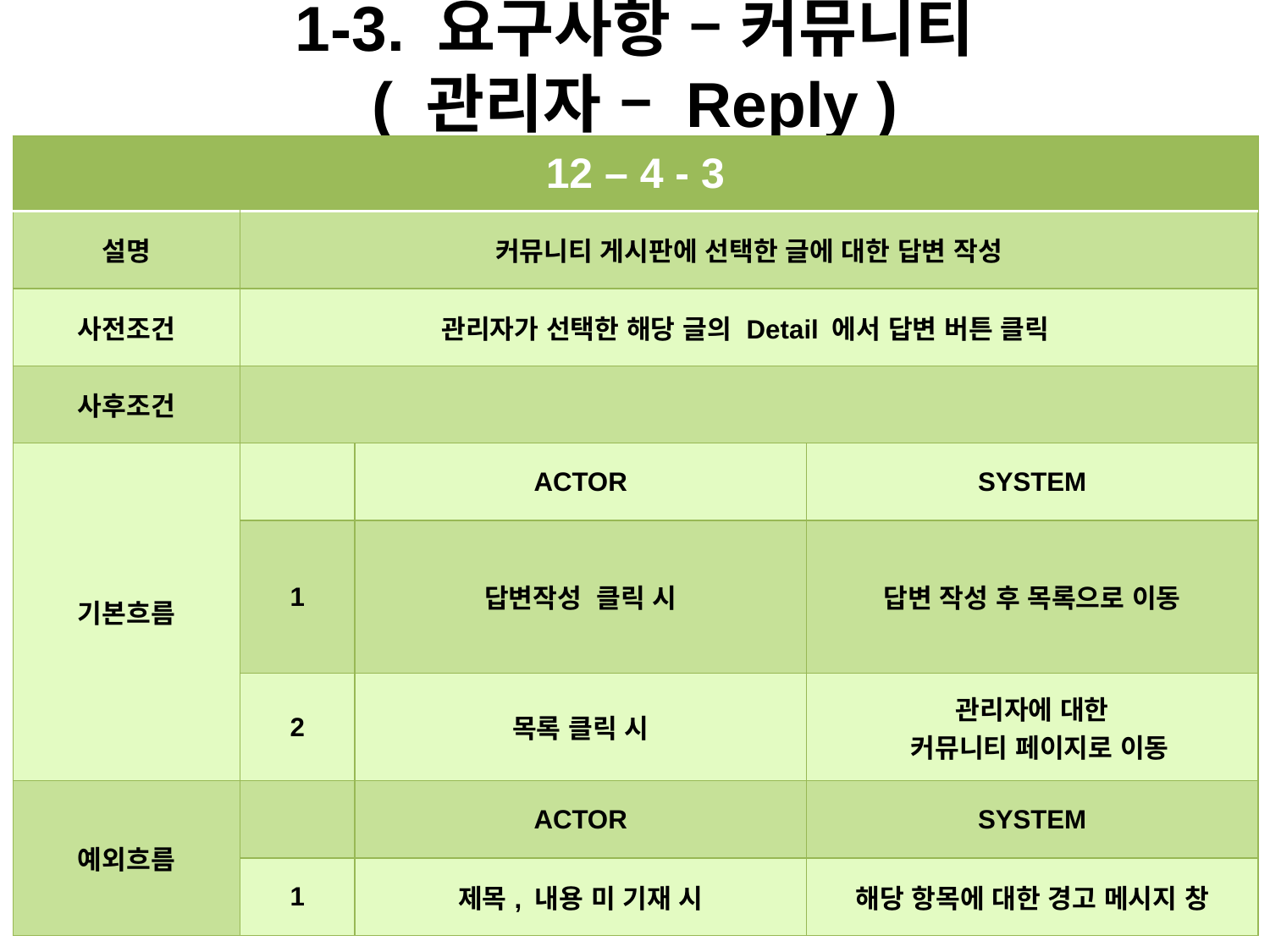

# 1-3. 요구사항 – 커뮤니티 ( 관리자 – Reply )
| 12 – 4 - 3 |  |  |  |
| --- | --- | --- | --- |
| 설명 | 커뮤니티 게시판에 선택한 글에 대한 답변 작성 |  |  |
| 사전조건 | 관리자가 선택한 해당 글의 Detail 에서 답변 버튼 클릭 |  |  |
| 사후조건 |  |  |  |
| 기본흐름 |  | ACTOR | SYSTEM |
|  | 1 | 답변작성 클릭 시 | 답변 작성 후 목록으로 이동 |
|  | 2 | 목록 클릭 시 | 관리자에 대한 커뮤니티 페이지로 이동 |
| 예외흐름 |  | ACTOR | SYSTEM |
|  | 1 | 제목, 내용 미 기재 시 | 해당 항목에 대한 경고 메시지 창 |